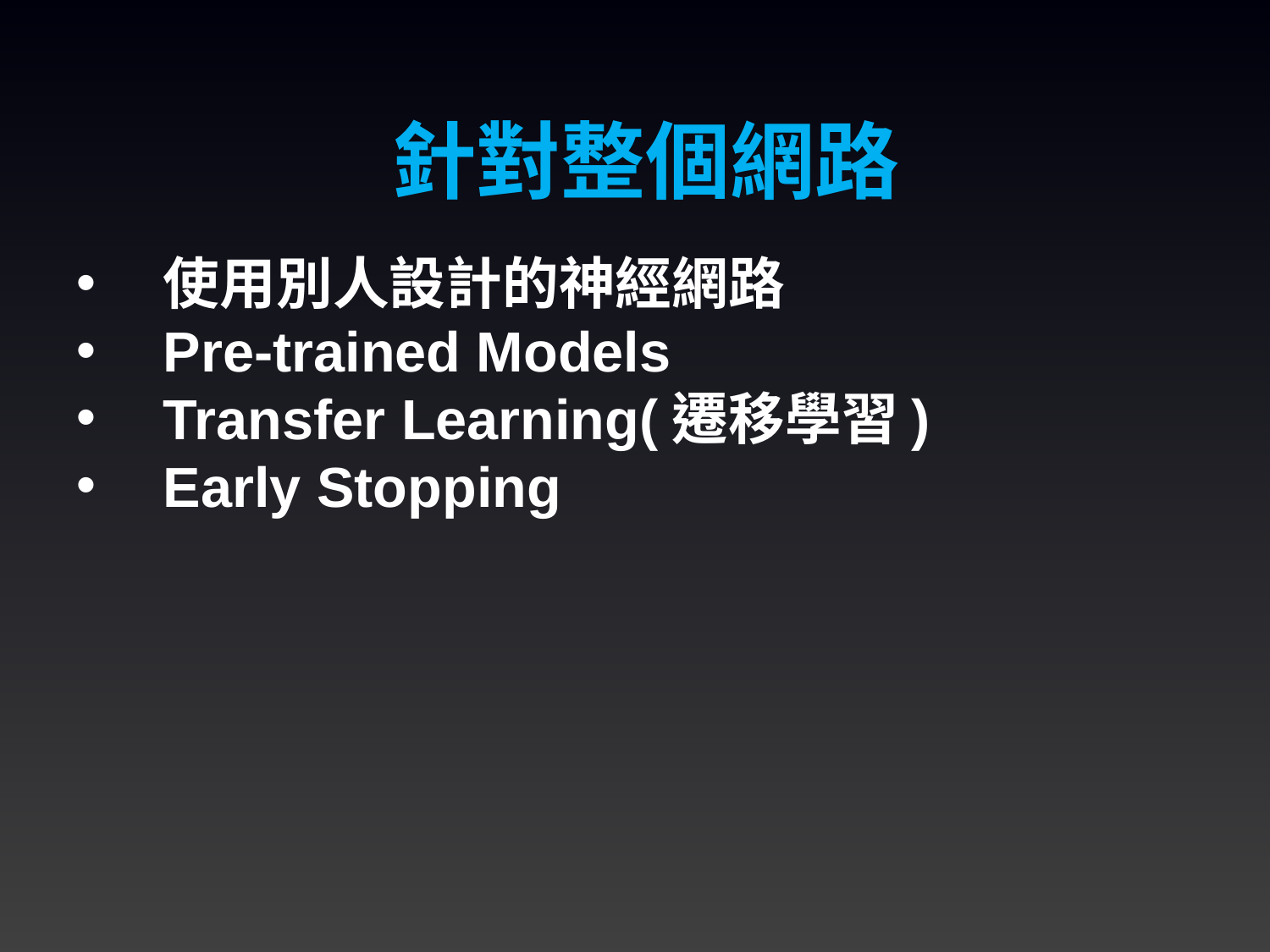

針對整個網路
使用別人設計的神經網路
Pre-trained Models
Transfer Learning(遷移學習)
Early Stopping